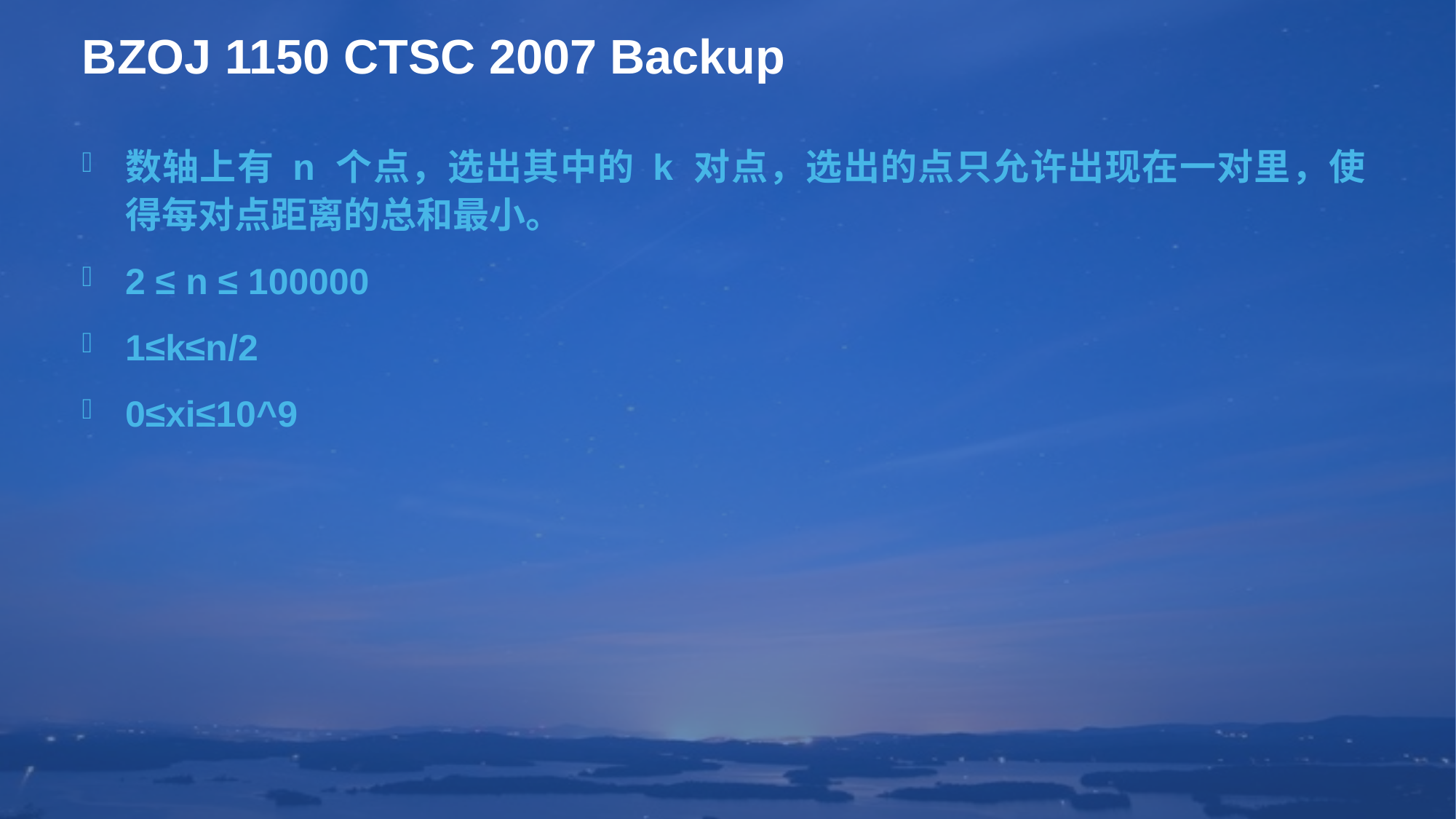

# BZOJ 1150 CTSC 2007 Backup
数轴上有 n 个点，选出其中的 k 对点，选出的点只允许出现在一对里，使得每对点距离的总和最小。
2 ≤ n ≤ 100000
1≤k≤n/2
0≤xi≤10^9